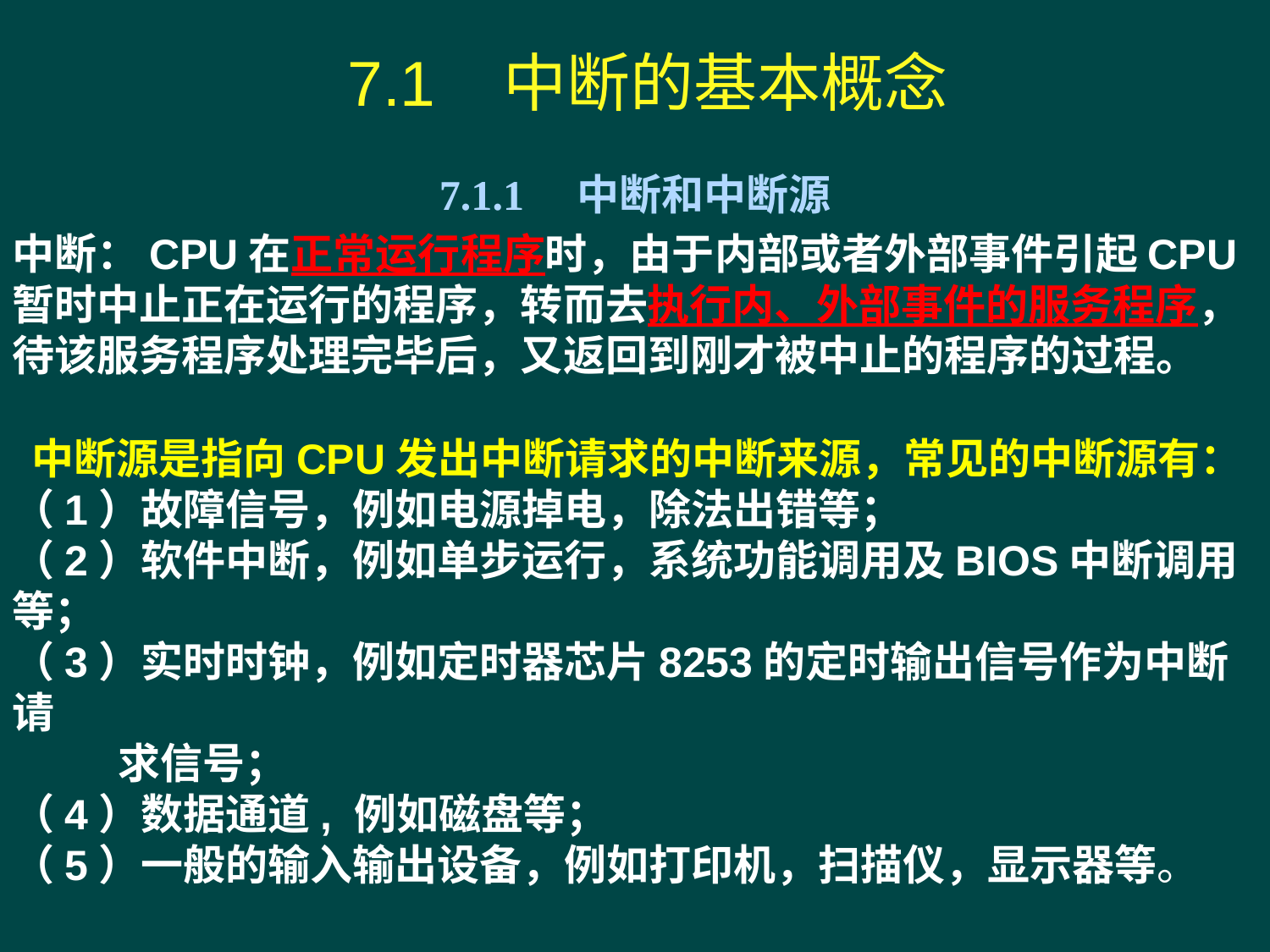

7.1   中断的基本概念

7.1.1    中断和中断源
中断：CPU在正常运行程序时，由于内部或者外部事件引起CPU暂时中止正在运行的程序，转而去执行内、外部事件的服务程序，待该服务程序处理完毕后，又返回到刚才被中止的程序的过程。

 中断源是指向CPU发出中断请求的中断来源，常见的中断源有：
（1）故障信号，例如电源掉电，除法出错等；
（2）软件中断，例如单步运行，系统功能调用及BIOS中断调用等；
（3）实时时钟，例如定时器芯片8253的定时输出信号作为中断请
          求信号；
（4）数据通道, 例如磁盘等；
（5）一般的输入输出设备，例如打印机，扫描仪，显示器等。